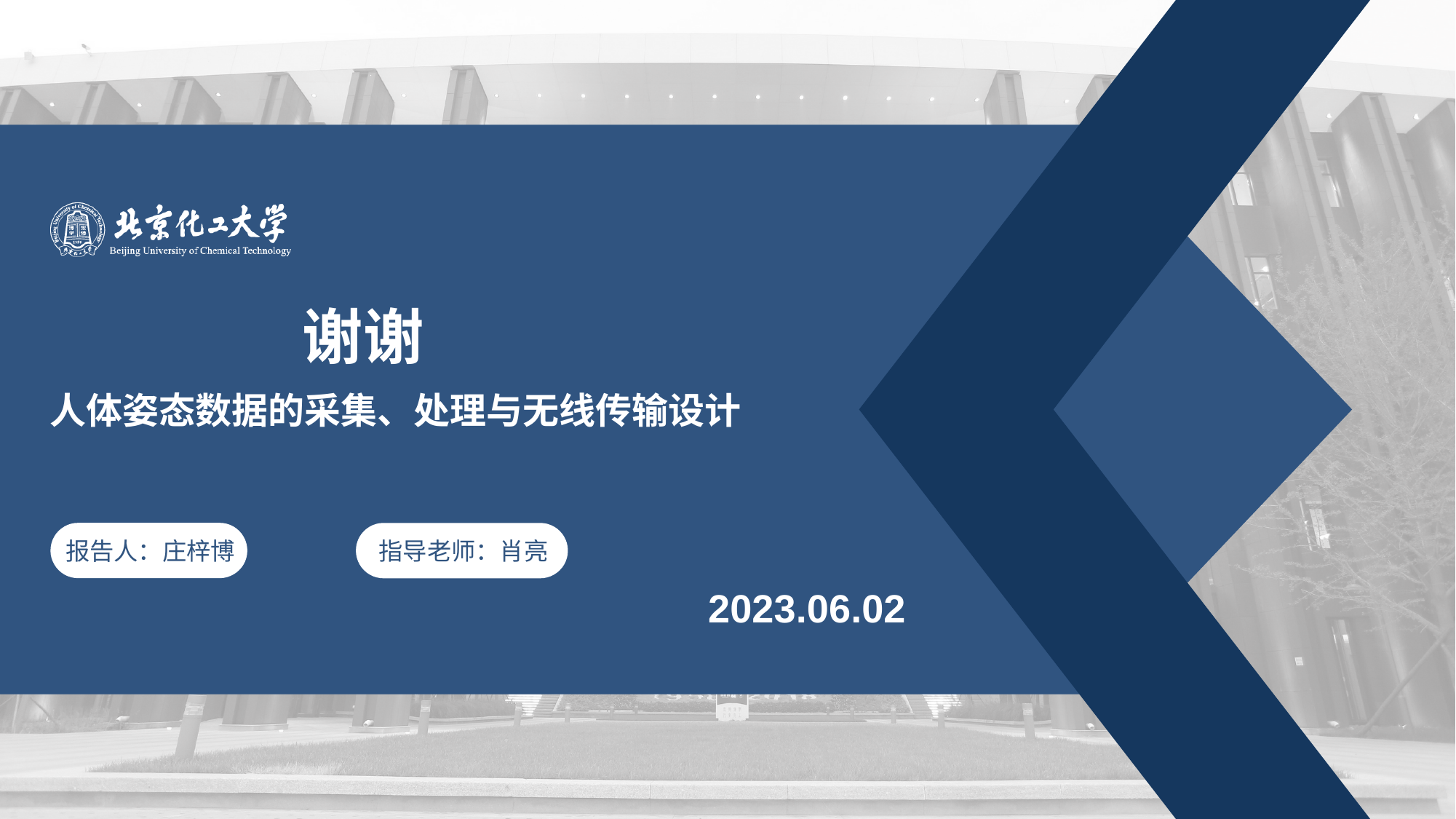

谢谢
人体姿态数据的采集、处理与无线传输设计

报告人：庄梓博

指导老师：肖亮
2023.06.02